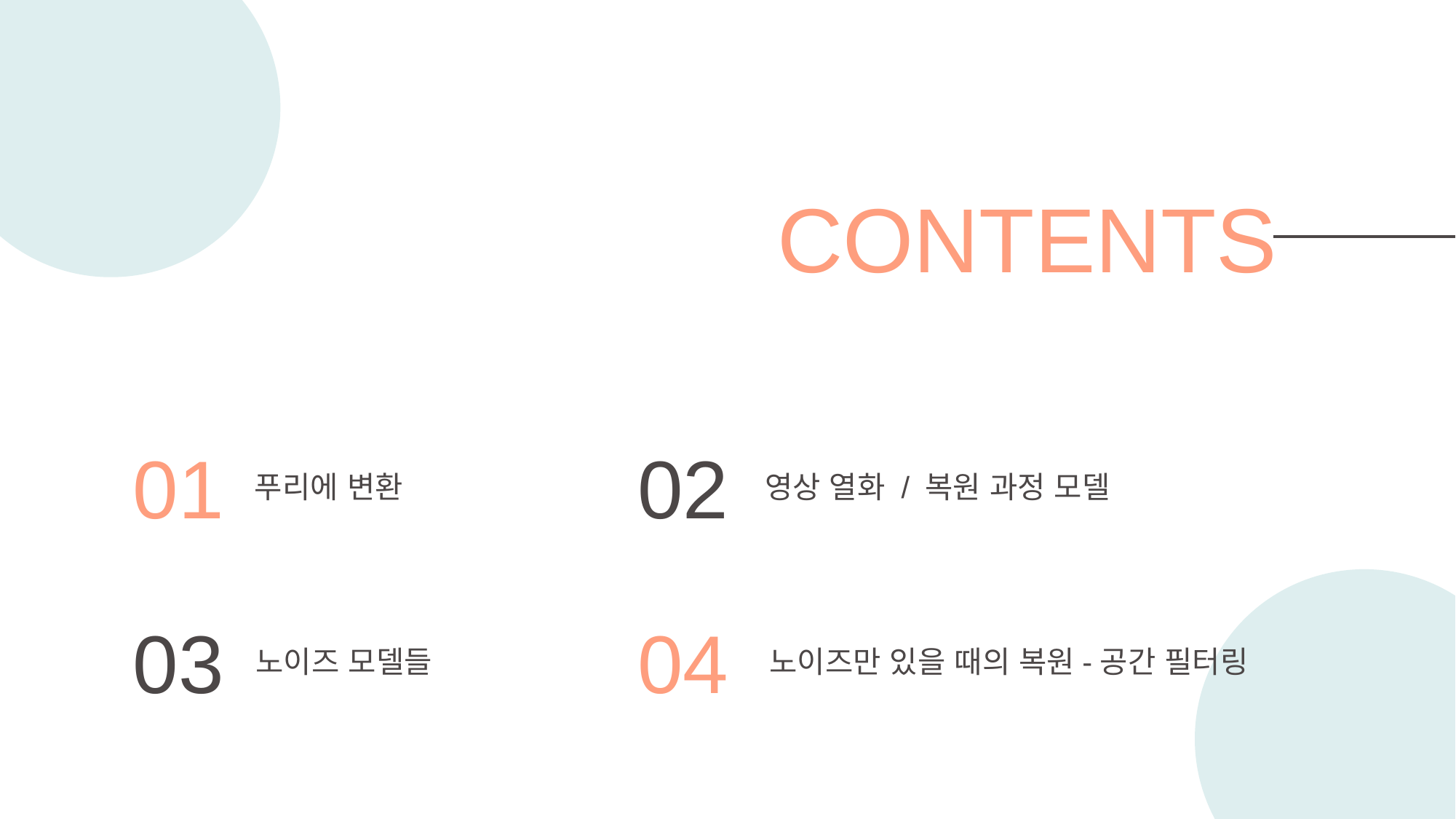

CONTENTS
01
푸리에 변환
02
영상 열화 / 복원 과정 모델
03
노이즈 모델들
04
노이즈만 있을 때의 복원-공간 필터링